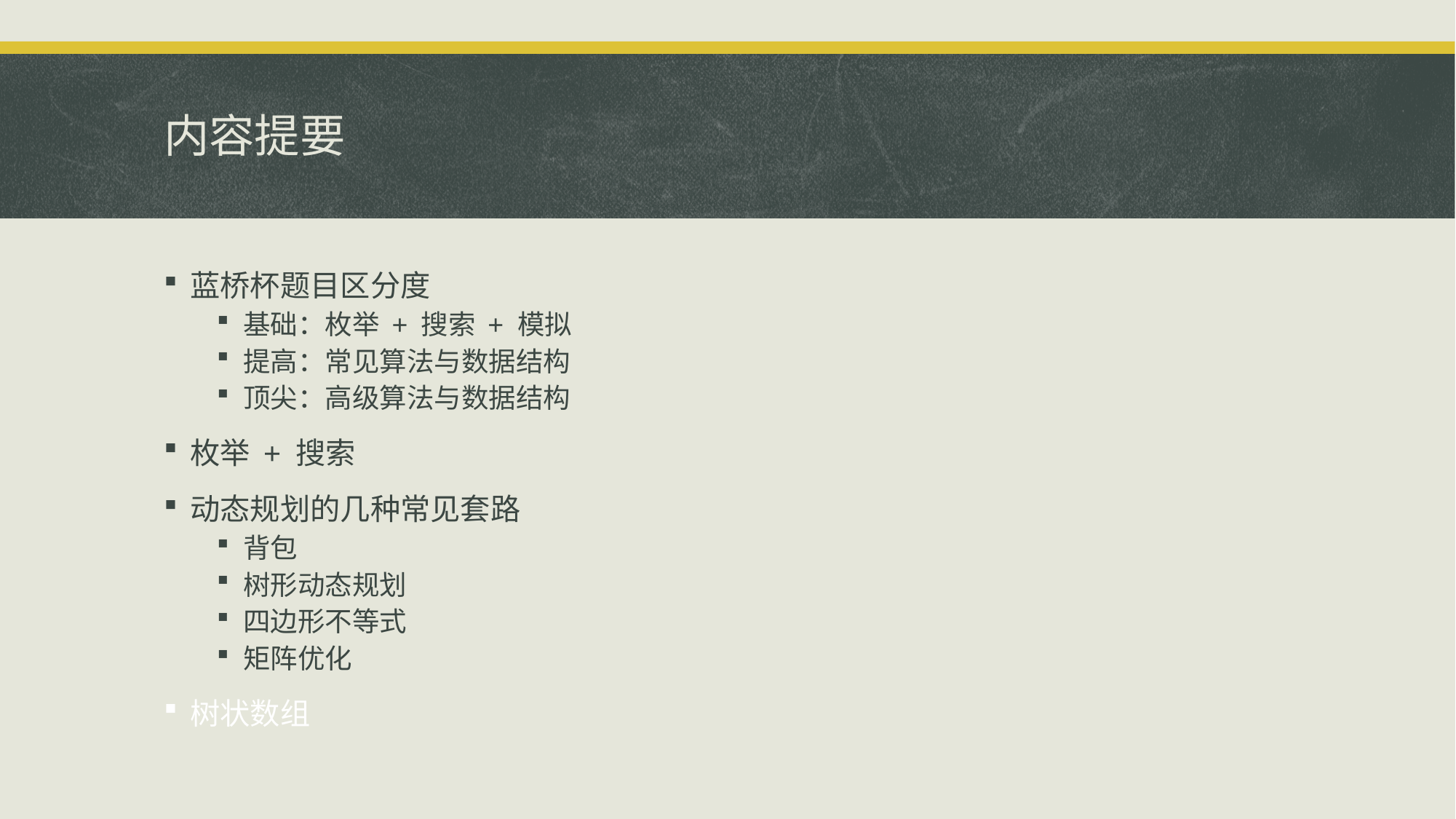

# 内容提要
蓝桥杯题目区分度
基础：枚举 + 搜索 + 模拟
提高：常见算法与数据结构
顶尖：高级算法与数据结构
枚举 + 搜索
动态规划的几种常见套路
背包
树形动态规划
四边形不等式
矩阵优化
树状数组